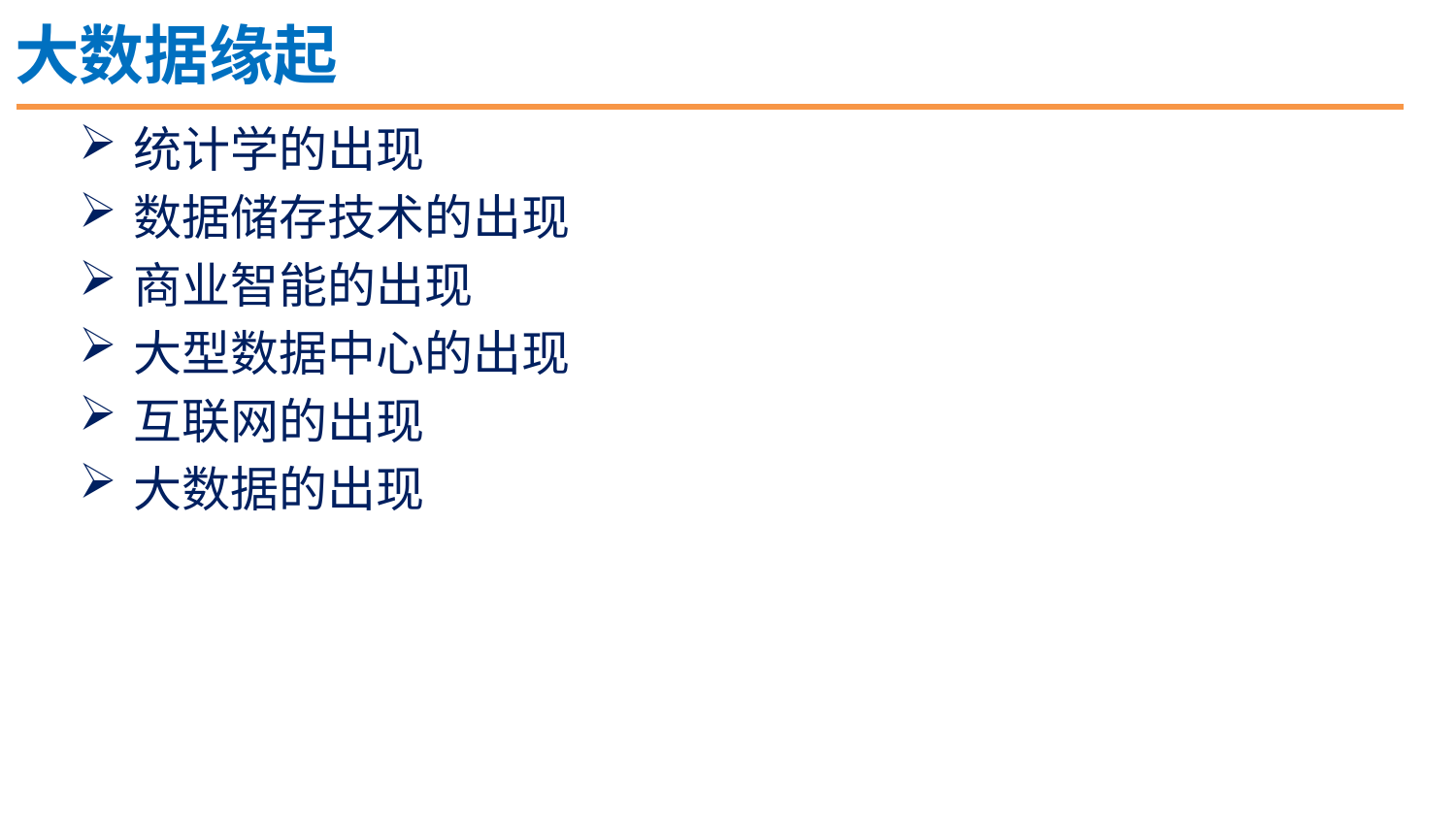

大数据缘起
统计学的出现
数据储存技术的出现
商业智能的出现
大型数据中心的出现
互联网的出现
大数据的出现